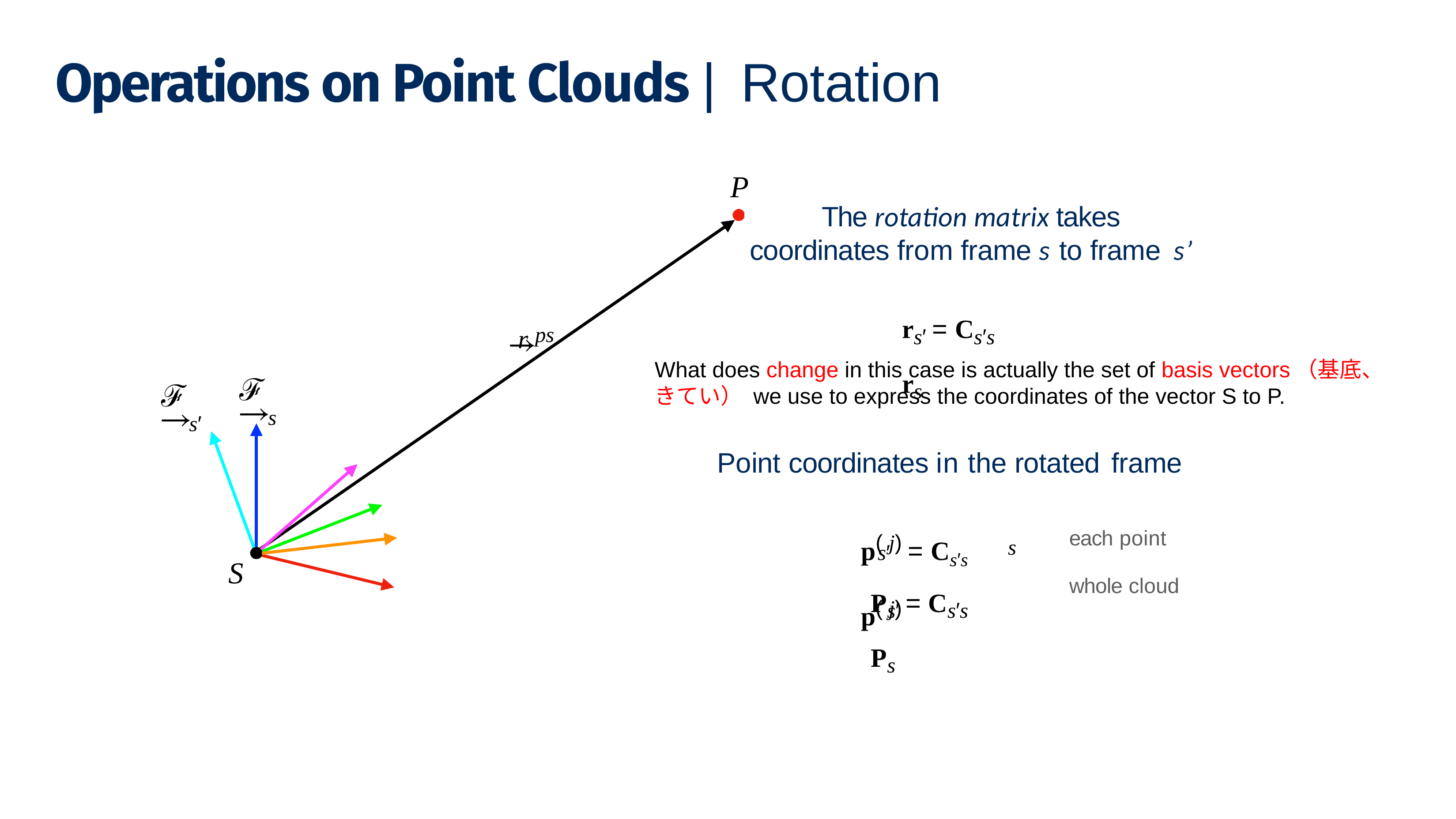

# Operations on Point Clouds | Rotation
P
The rotation matrix takes
coordinates from frame s to frame s’

r ps
rs′ = Cs′s	rs

What does change in this case is actually the set of basis vectors（基底、きてい） we use to express the coordinates of the vector S to P.
ℱ
s
ℱ
s′

Point coordinates in the rotated frame

p( j) = Cs′s	p( j)

each point
s

s′

S

whole cloud
Ps′ = Cs′s	Ps